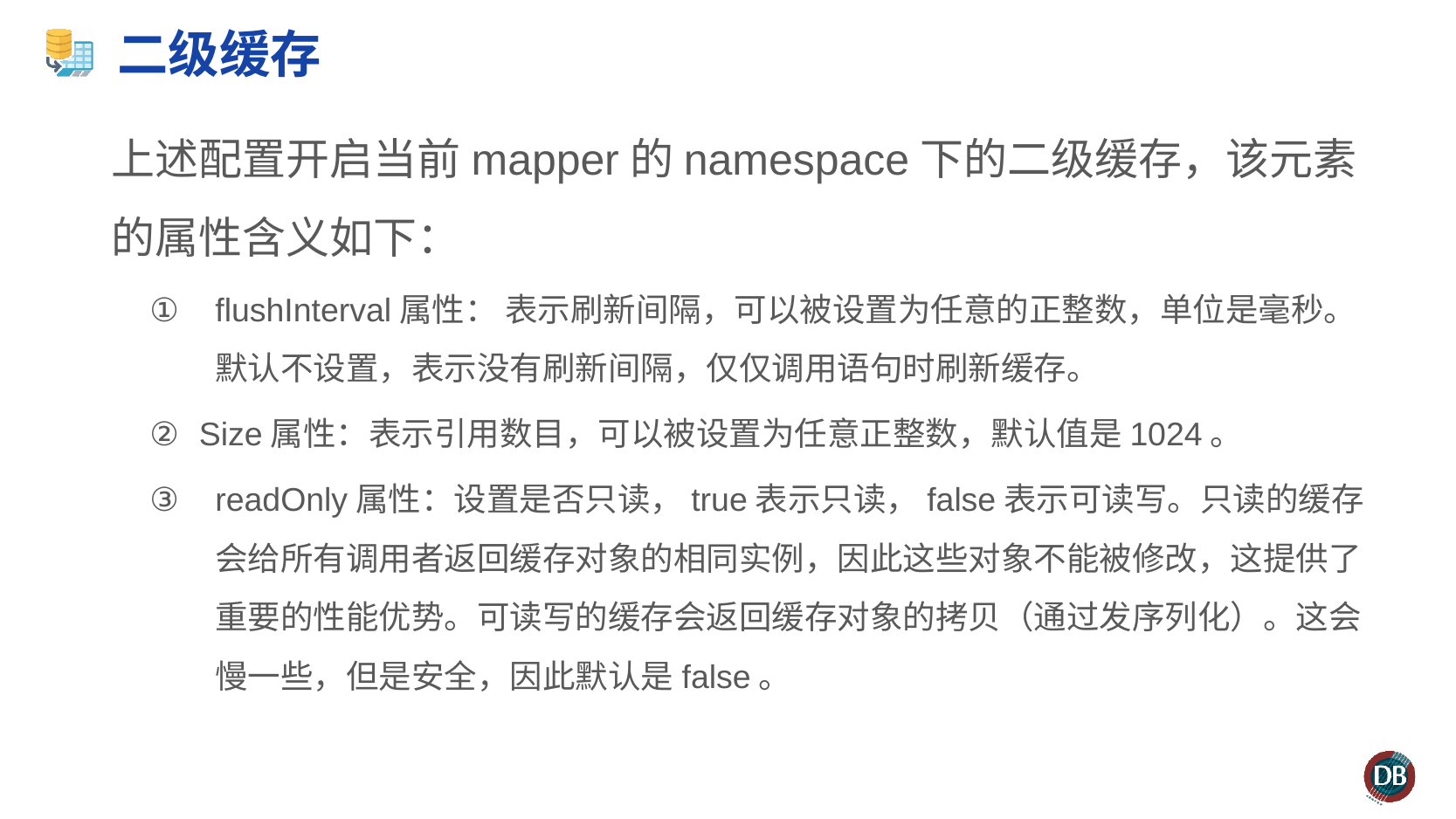

# 二级缓存
上述配置开启当前mapper的namespace下的二级缓存，该元素的属性含义如下：
flushInterval属性： 表示刷新间隔，可以被设置为任意的正整数，单位是毫秒。默认不设置，表示没有刷新间隔，仅仅调用语句时刷新缓存。
Size属性：表示引用数目，可以被设置为任意正整数，默认值是1024。
readOnly属性：设置是否只读，true表示只读，false表示可读写。只读的缓存会给所有调用者返回缓存对象的相同实例，因此这些对象不能被修改，这提供了重要的性能优势。可读写的缓存会返回缓存对象的拷贝（通过发序列化）。这会慢一些，但是安全，因此默认是false。